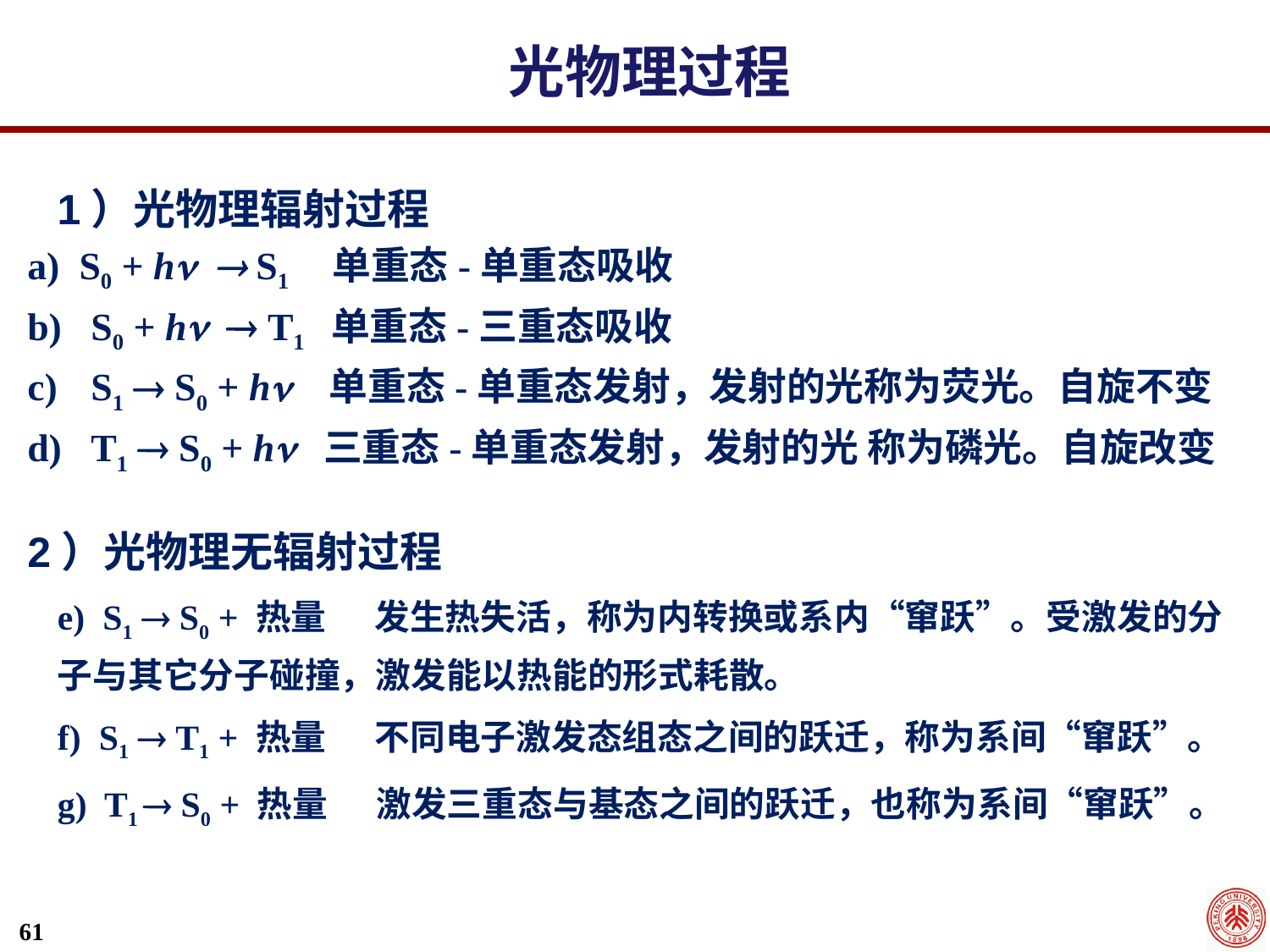

光物理过程

1）光物理辐射过程
a)  S0 + hν  → S1      单重态-单重态吸收
S0 + hν  → T1   单重态-三重态吸收
S1 → S0 + hν   单重态-单重态发射，发射的光称为荧光。自旋不变
T1 → S0 + hν  三重态-单重态发射，发射的光 称为磷光。自旋改变
2）光物理无辐射过程
e)  S1 → S0 + 热量      发生热失活，称为内转换或系内“窜跃”。受激发的分子与其它分子碰撞，激发能以热能的形式耗散。
f)  S1 → T1 + 热量      不同电子激发态组态之间的跃迁，称为系间“窜跃”。
g)  T1 → S0 + 热量      激发三重态与基态之间的跃迁，也称为系间“窜跃”。
61